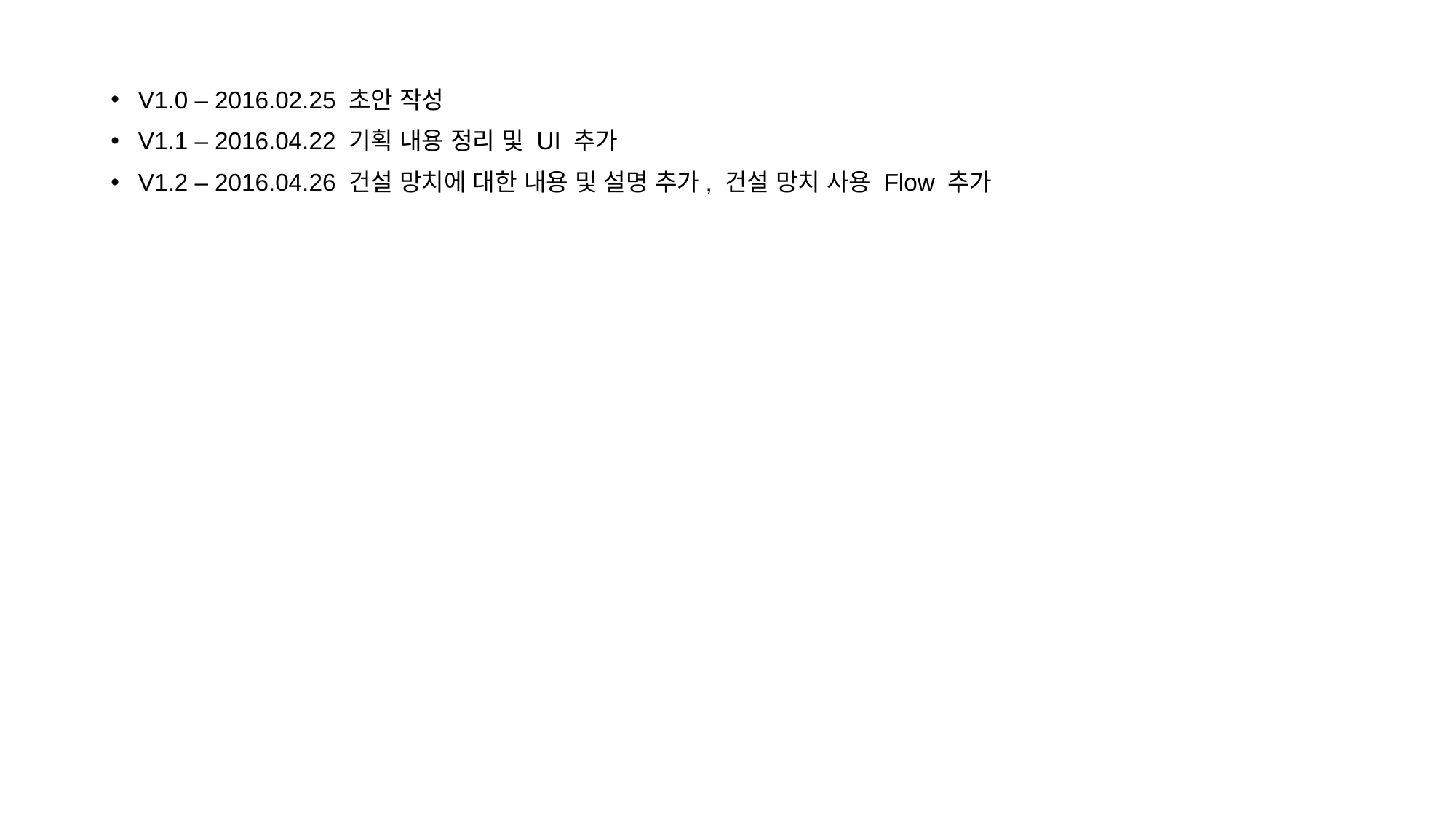

V1.0 – 2016.02.25 초안 작성
V1.1 – 2016.04.22 기획 내용 정리 및 UI 추가
V1.2 – 2016.04.26 건설 망치에 대한 내용 및 설명 추가, 건설 망치 사용 Flow 추가